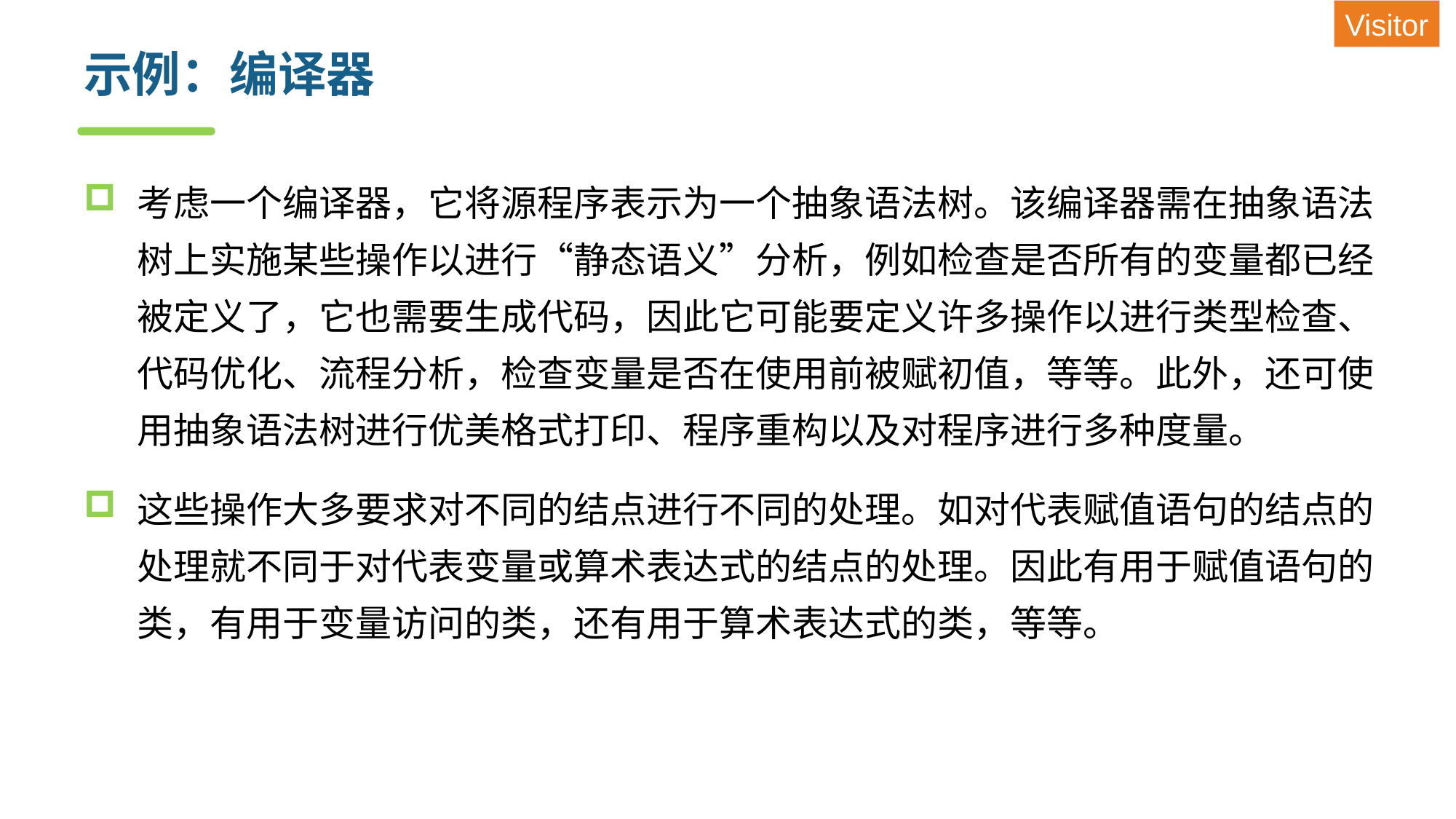

Visitor
# 示例：编译器
考虑一个编译器，它将源程序表示为一个抽象语法树。该编译器需在抽象语法树上实施某些操作以进行“静态语义”分析，例如检查是否所有的变量都已经被定义了，它也需要生成代码，因此它可能要定义许多操作以进行类型检查、代码优化、流程分析，检查变量是否在使用前被赋初值，等等。此外，还可使用抽象语法树进行优美格式打印、程序重构以及对程序进行多种度量。
这些操作大多要求对不同的结点进行不同的处理。如对代表赋值语句的结点的处理就不同于对代表变量或算术表达式的结点的处理。因此有用于赋值语句的类，有用于变量访问的类，还有用于算术表达式的类，等等。
230